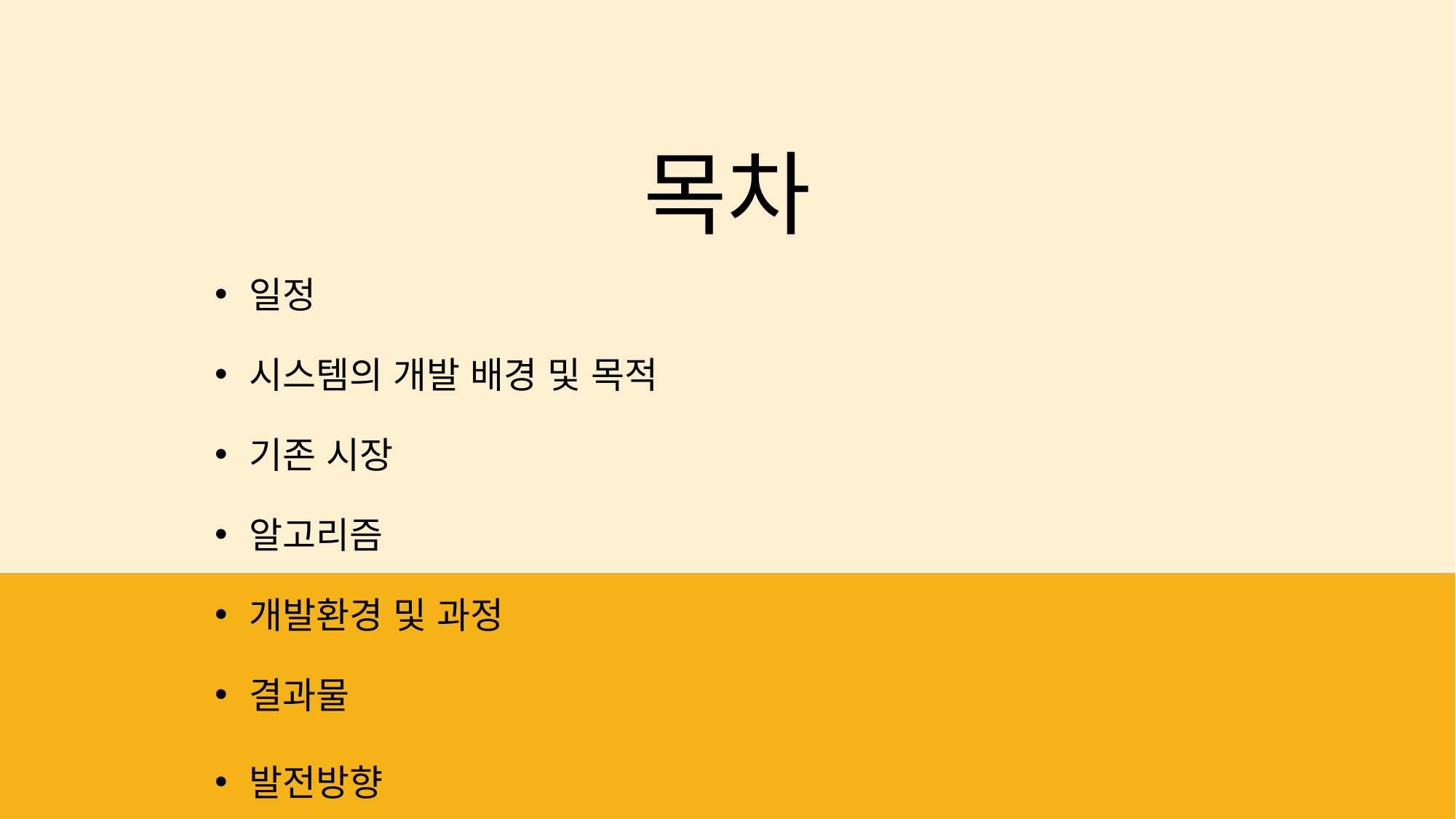

목차
일정

시스템의 개발 배경 및 목적

기존 시장

알고리즘

개발환경 및 과정

결과물

발전방향